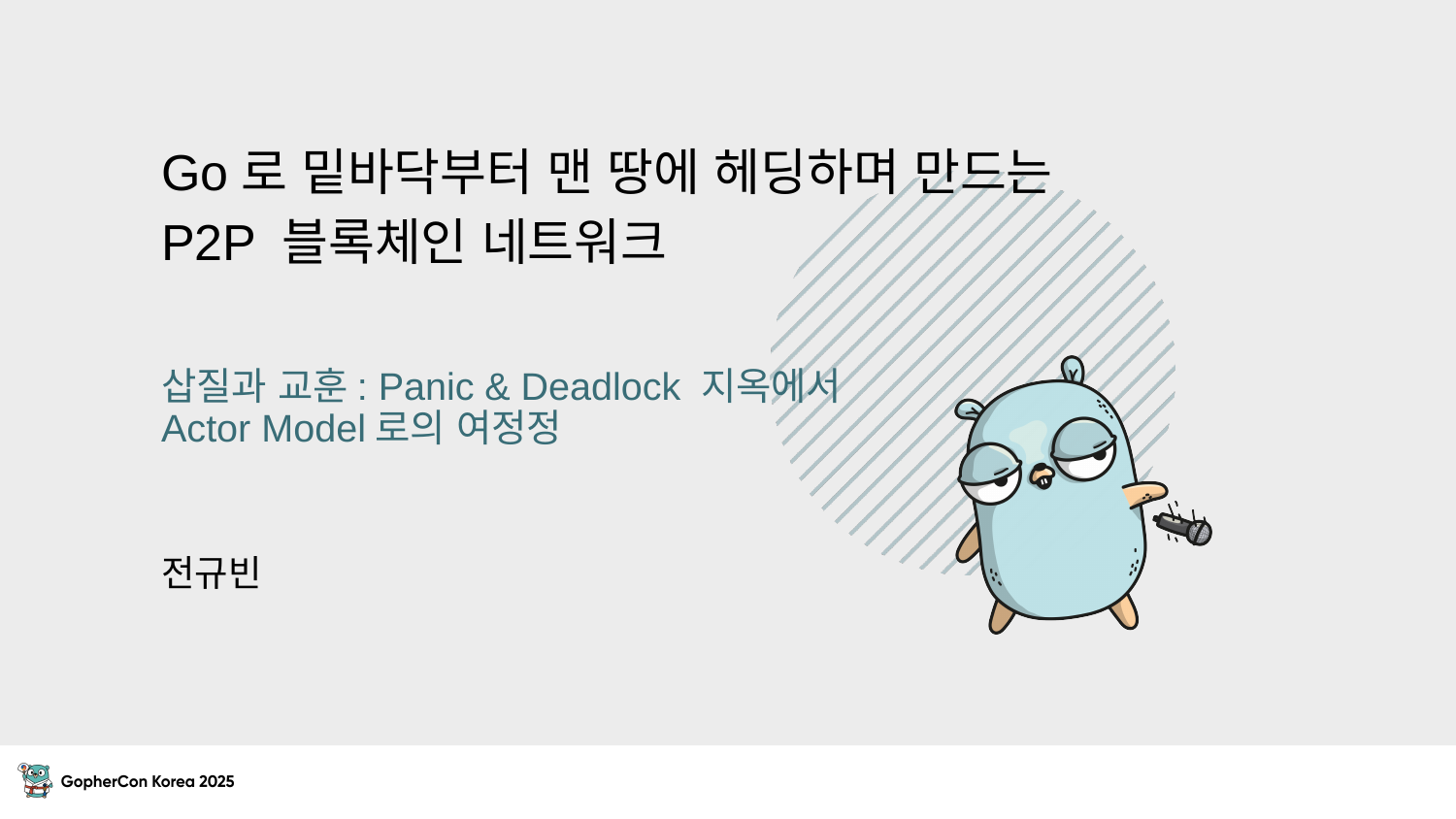

# Go로 밑바닥부터 맨 땅에 헤딩하며 만드는 P2P 블록체인 네트워크
삽질과 교훈: Panic & Deadlock 지옥에서 Actor Model로의 여정정
전규빈